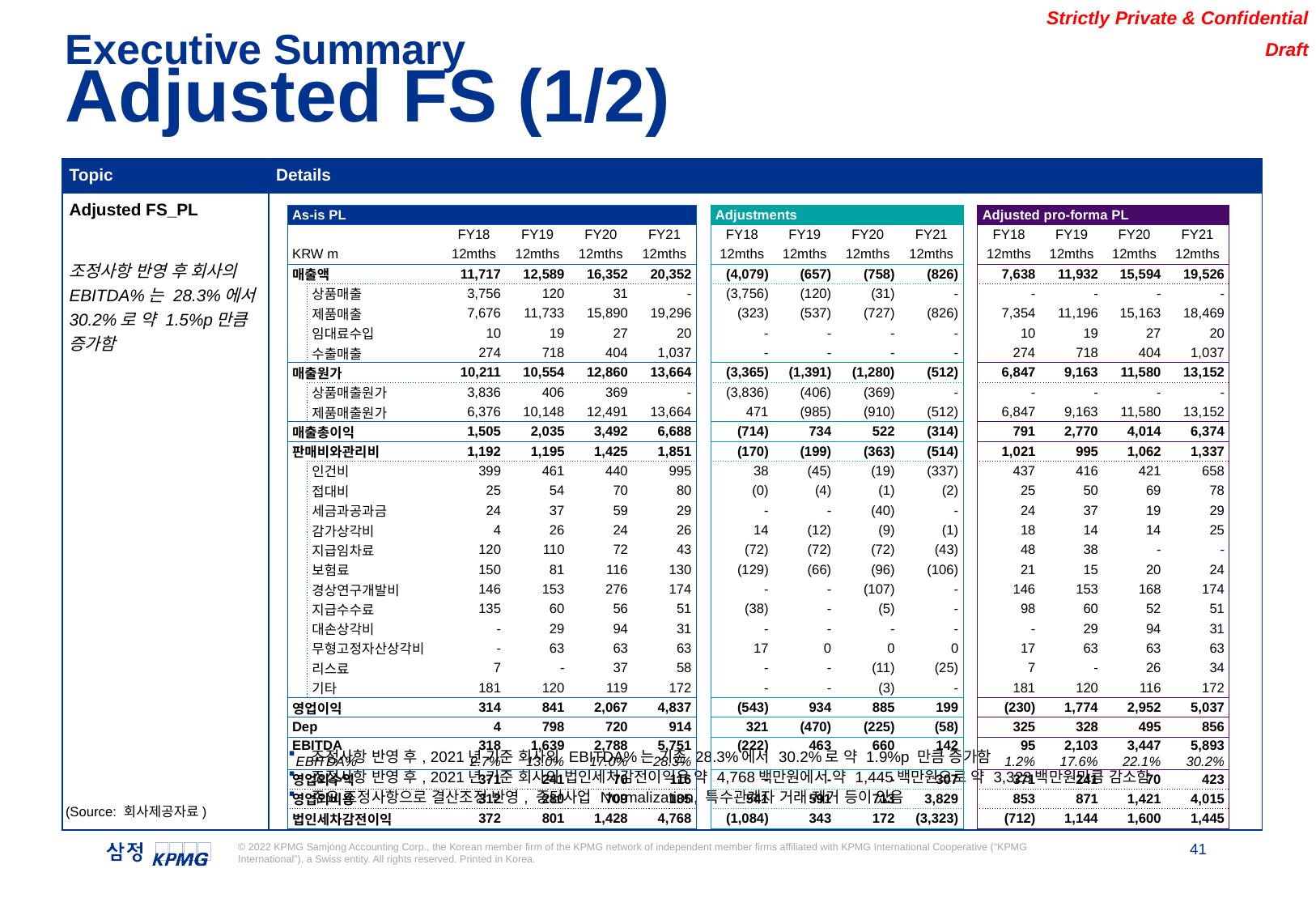

Executive Summary
Adjusted FS (1/2)
| Topic | Details |
| --- | --- |
| Adjusted FS\_PL 조정사항 반영 후 회사의 EBITDA%는 28.3%에서 30.2%로 약 1.5%p만큼 증가함 | 조정사항 반영 후, 2021년 기준 회사의 EBITDA%는 기존 28.3%에서 30.2%로 약 1.9%p 만큼 증가함 조정사항 반영 후, 2021년 기준 회사의 법인세차감전이익은 약 4,768백만원에서 약 1,445백만원으로 약 3,323백만원만큼 감소함 주요 조정사항으로 결산조정 반영, 중단사업 Normalization, 특수관계자 거래 제거 등이 있음 |
| As-is PL |  |  |  |  |  |  |  |  | Adjustments |  |  |  |  | Adjusted pro-forma PL |  |  |  |
| --- | --- | --- | --- | --- | --- | --- | --- | --- | --- | --- | --- | --- | --- | --- | --- | --- | --- |
|  |  |  |  | FY18 | FY19 | FY20 | FY21 |  | FY18 | FY19 | FY20 | FY21 |  | FY18 | FY19 | FY20 | FY21 |
| KRW m |  |  |  | 12mths | 12mths | 12mths | 12mths |  | 12mths | 12mths | 12mths | 12mths |  | 12mths | 12mths | 12mths | 12mths |
| 매출액 |  |  |  | 11,717 | 12,589 | 16,352 | 20,352 |  | (4,079) | (657) | (758) | (826) |  | 7,638 | 11,932 | 15,594 | 19,526 |
|  | 상품매출 |  |  | 3,756 | 120 | 31 | - |  | (3,756) | (120) | (31) | - |  | - | - | - | - |
|  | 제품매출 |  |  | 7,676 | 11,733 | 15,890 | 19,296 |  | (323) | (537) | (727) | (826) |  | 7,354 | 11,196 | 15,163 | 18,469 |
|  | 임대료수입 |  |  | 10 | 19 | 27 | 20 |  | - | - | - | - |  | 10 | 19 | 27 | 20 |
|  | 수출매출 |  |  | 274 | 718 | 404 | 1,037 |  | - | - | - | - |  | 274 | 718 | 404 | 1,037 |
| 매출원가 |  |  |  | 10,211 | 10,554 | 12,860 | 13,664 |  | (3,365) | (1,391) | (1,280) | (512) |  | 6,847 | 9,163 | 11,580 | 13,152 |
|  | 상품매출원가 |  |  | 3,836 | 406 | 369 | - |  | (3,836) | (406) | (369) | - |  | - | - | - | - |
|  | 제품매출원가 |  |  | 6,376 | 10,148 | 12,491 | 13,664 |  | 471 | (985) | (910) | (512) |  | 6,847 | 9,163 | 11,580 | 13,152 |
| 매출총이익 |  |  |  | 1,505 | 2,035 | 3,492 | 6,688 |  | (714) | 734 | 522 | (314) |  | 791 | 2,770 | 4,014 | 6,374 |
| 판매비와관리비 |  |  |  | 1,192 | 1,195 | 1,425 | 1,851 |  | (170) | (199) | (363) | (514) |  | 1,021 | 995 | 1,062 | 1,337 |
|  | 인건비 |  |  | 399 | 461 | 440 | 995 |  | 38 | (45) | (19) | (337) |  | 437 | 416 | 421 | 658 |
|  | 접대비 |  |  | 25 | 54 | 70 | 80 |  | (0) | (4) | (1) | (2) |  | 25 | 50 | 69 | 78 |
|  | 세금과공과금 |  |  | 24 | 37 | 59 | 29 |  | - | - | (40) | - |  | 24 | 37 | 19 | 29 |
|  | 감가상각비 |  |  | 4 | 26 | 24 | 26 |  | 14 | (12) | (9) | (1) |  | 18 | 14 | 14 | 25 |
|  | 지급임차료 |  |  | 120 | 110 | 72 | 43 |  | (72) | (72) | (72) | (43) |  | 48 | 38 | - | - |
|  | 보험료 |  |  | 150 | 81 | 116 | 130 |  | (129) | (66) | (96) | (106) |  | 21 | 15 | 20 | 24 |
|  | 경상연구개발비 |  |  | 146 | 153 | 276 | 174 |  | - | - | (107) | - |  | 146 | 153 | 168 | 174 |
|  | 지급수수료 |  |  | 135 | 60 | 56 | 51 |  | (38) | - | (5) | - |  | 98 | 60 | 52 | 51 |
|  | 대손상각비 |  |  | - | 29 | 94 | 31 |  | - | - | - | - |  | - | 29 | 94 | 31 |
|  | 무형고정자산상각비 |  |  | - | 63 | 63 | 63 |  | 17 | 0 | 0 | 0 |  | 17 | 63 | 63 | 63 |
|  | 리스료 |  |  | 7 | - | 37 | 58 |  | - | - | (11) | (25) |  | 7 | - | 26 | 34 |
|  | 기타 |  |  | 181 | 120 | 119 | 172 |  | - | - | (3) | - |  | 181 | 120 | 116 | 172 |
| 영업이익 |  |  |  | 314 | 841 | 2,067 | 4,837 |  | (543) | 934 | 885 | 199 |  | (230) | 1,774 | 2,952 | 5,037 |
| Dep |  |  |  | 4 | 798 | 720 | 914 |  | 321 | (470) | (225) | (58) |  | 325 | 328 | 495 | 856 |
| EBITDA |  |  |  | 318 | 1,639 | 2,788 | 5,751 |  | (222) | 463 | 660 | 142 |  | 95 | 2,103 | 3,447 | 5,893 |
| EBITDA% |  |  |  | 2.7% | 13.0% | 17.0% | 28.3% |  |  |  |  |  |  | 1.2% | 17.6% | 22.1% | 30.2% |
| 영업외수익 |  |  |  | 371 | 241 | 70 | 116 |  | - | - | - | 307 |  | 371 | 241 | 70 | 423 |
| 영업외비용 |  |  |  | 312 | 280 | 709 | 185 |  | 541 | 591 | 713 | 3,829 |  | 853 | 871 | 1,421 | 4,015 |
| 법인세차감전이익 |  |  |  | 372 | 801 | 1,428 | 4,768 |  | (1,084) | 343 | 172 | (3,323) |  | (712) | 1,144 | 1,600 | 1,445 |
(Source: 회사제공자료)